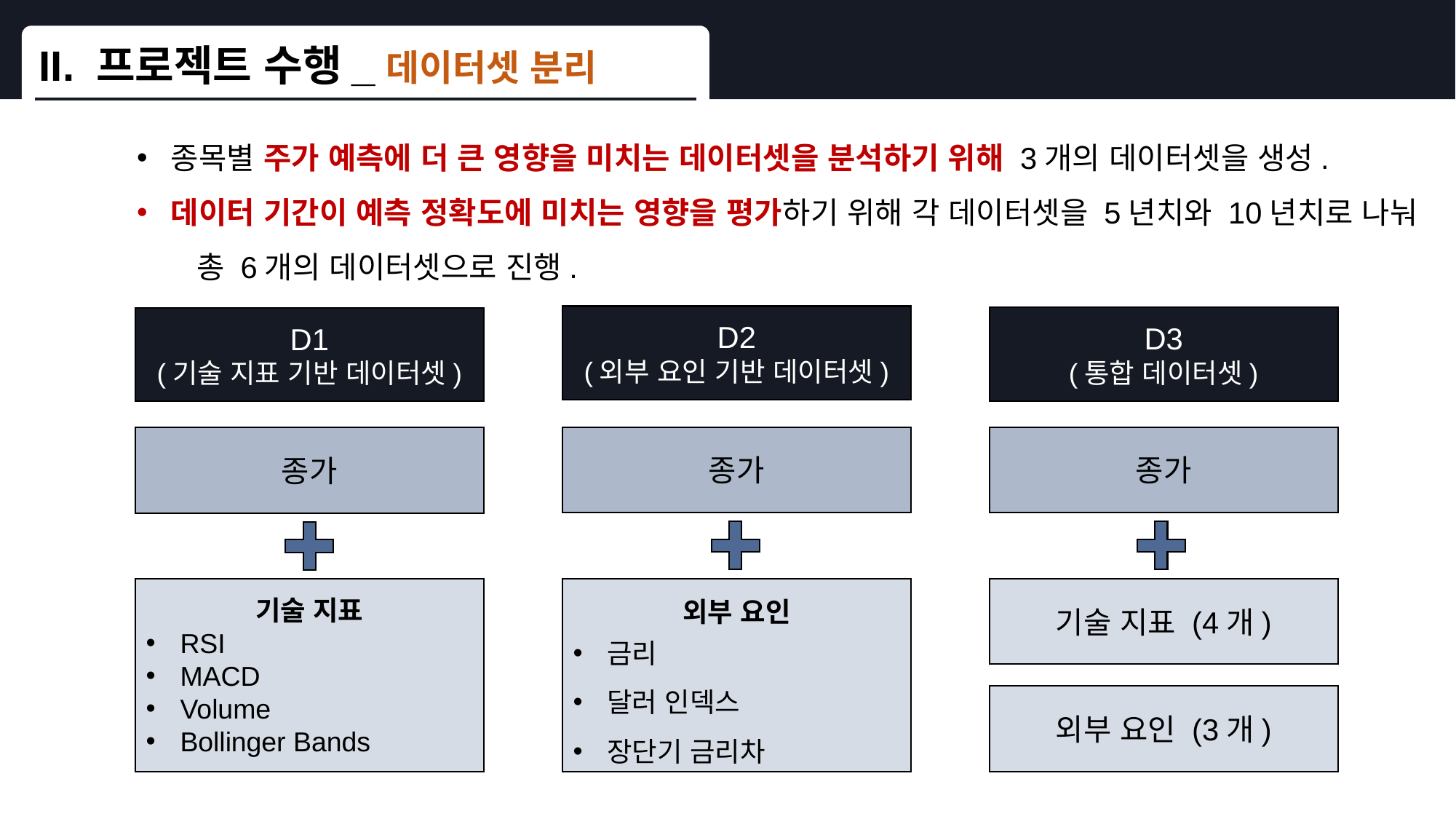

II. 프로젝트 수행_데이터셋 분리
종목별 주가 예측에 더 큰 영향을 미치는 데이터셋을 분석하기 위해 3개의 데이터셋을 생성.
데이터 기간이 예측 정확도에 미치는 영향을 평가하기 위해 각 데이터셋을 5년치와 10년치로 나눠    총 6개의 데이터셋으로 진행.

D2
(외부 요인 기반 데이터셋)
D3
(통합 데이터셋)
D1
(기술 지표 기반 데이터셋)
종가
종가
종가

금리
달러 인덱스
장단기 금리차
기술 지표 (4개)
기술 지표
RSI
MACD
Volume
Bollinger Bands
외부 요인
외부 요인 (3개)